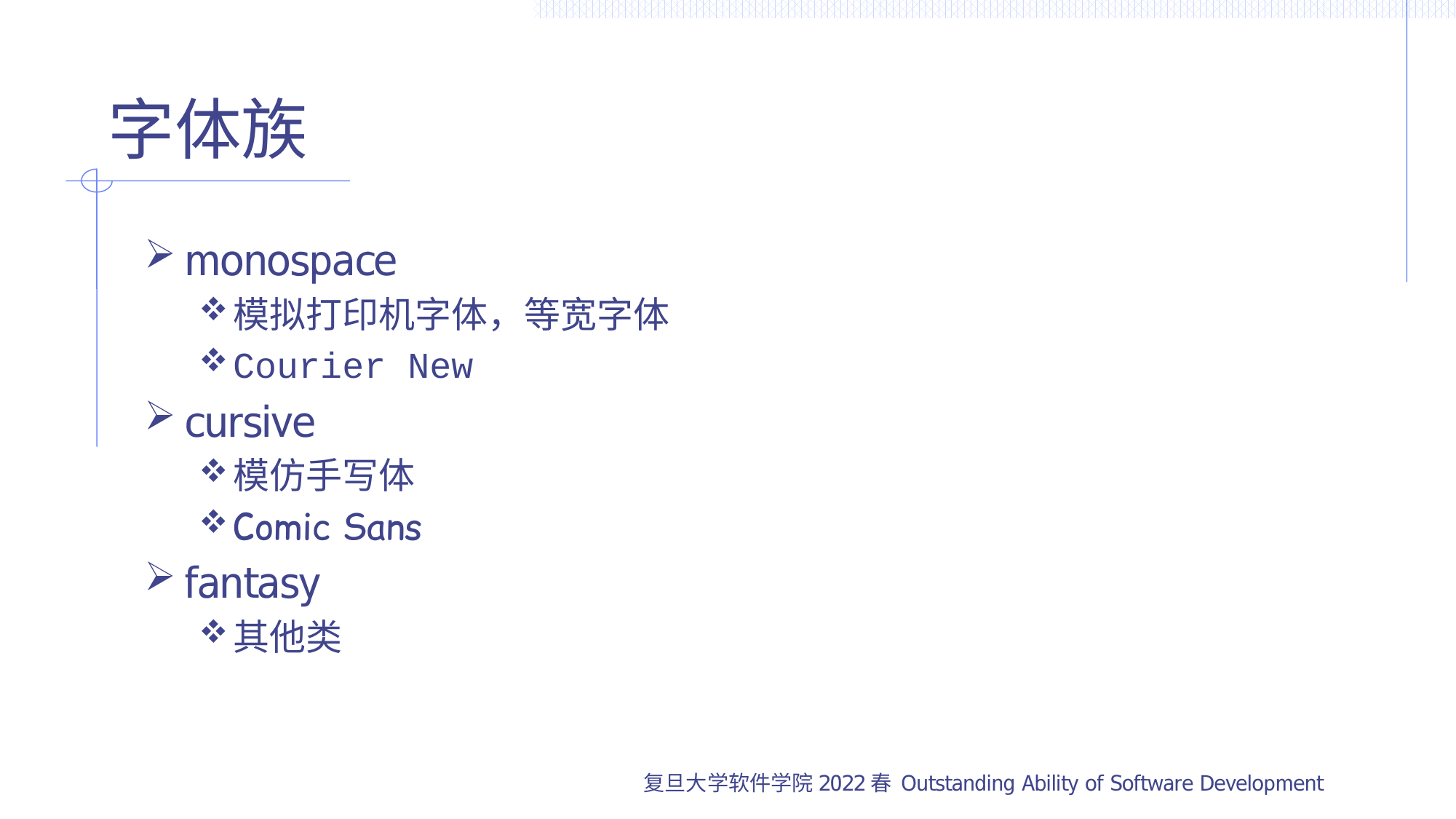

# 字体族
monospace
模拟打印机字体，等宽字体
Courier New
cursive
模仿手写体
Comic Sans
fantasy
其他类